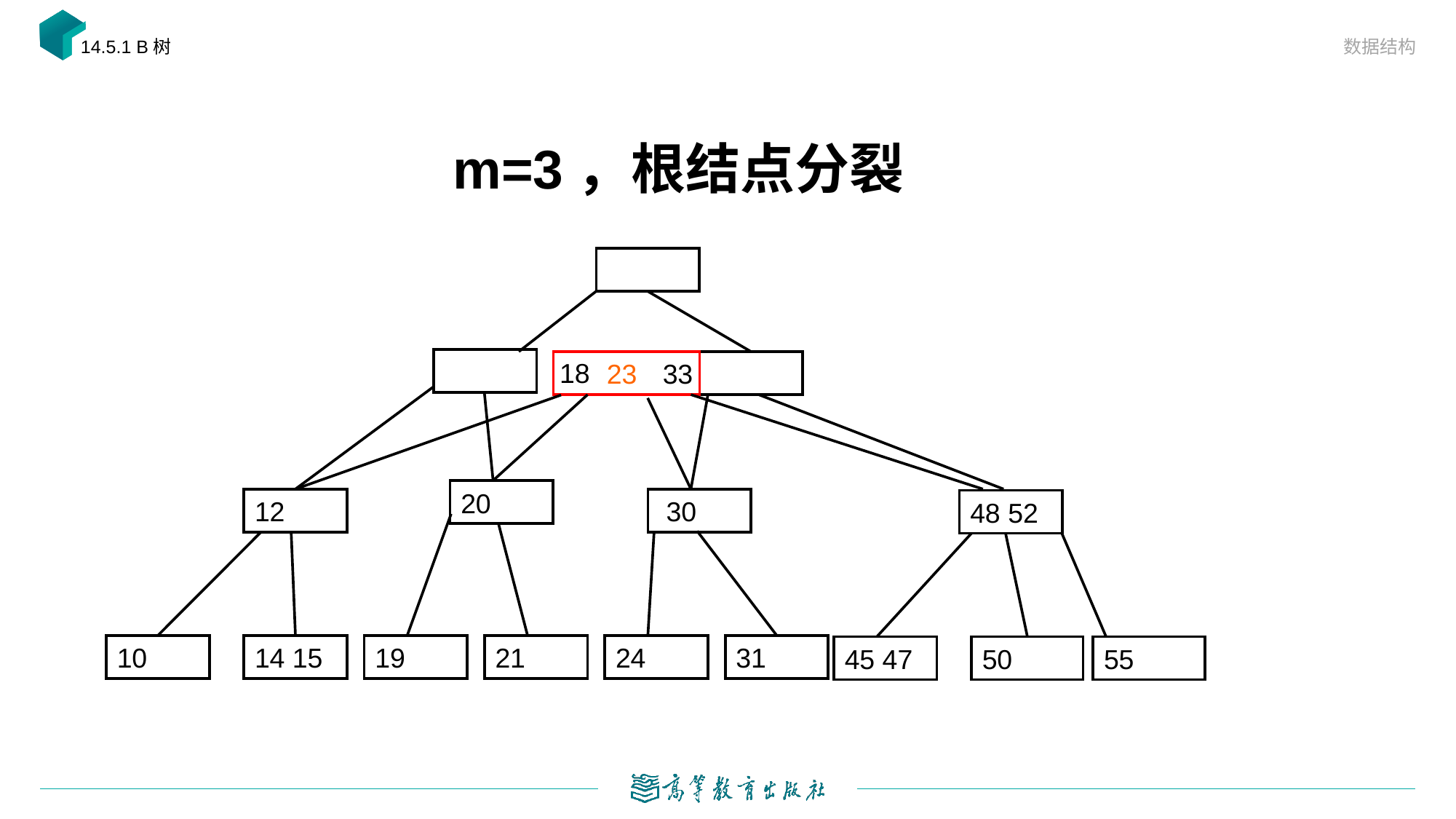

数据结构
14.5.1 B树
# m=3，根结点分裂

18

 23
33

20
12
 30
48 52

10
14 15
19
21
24
31
50
55
45 47